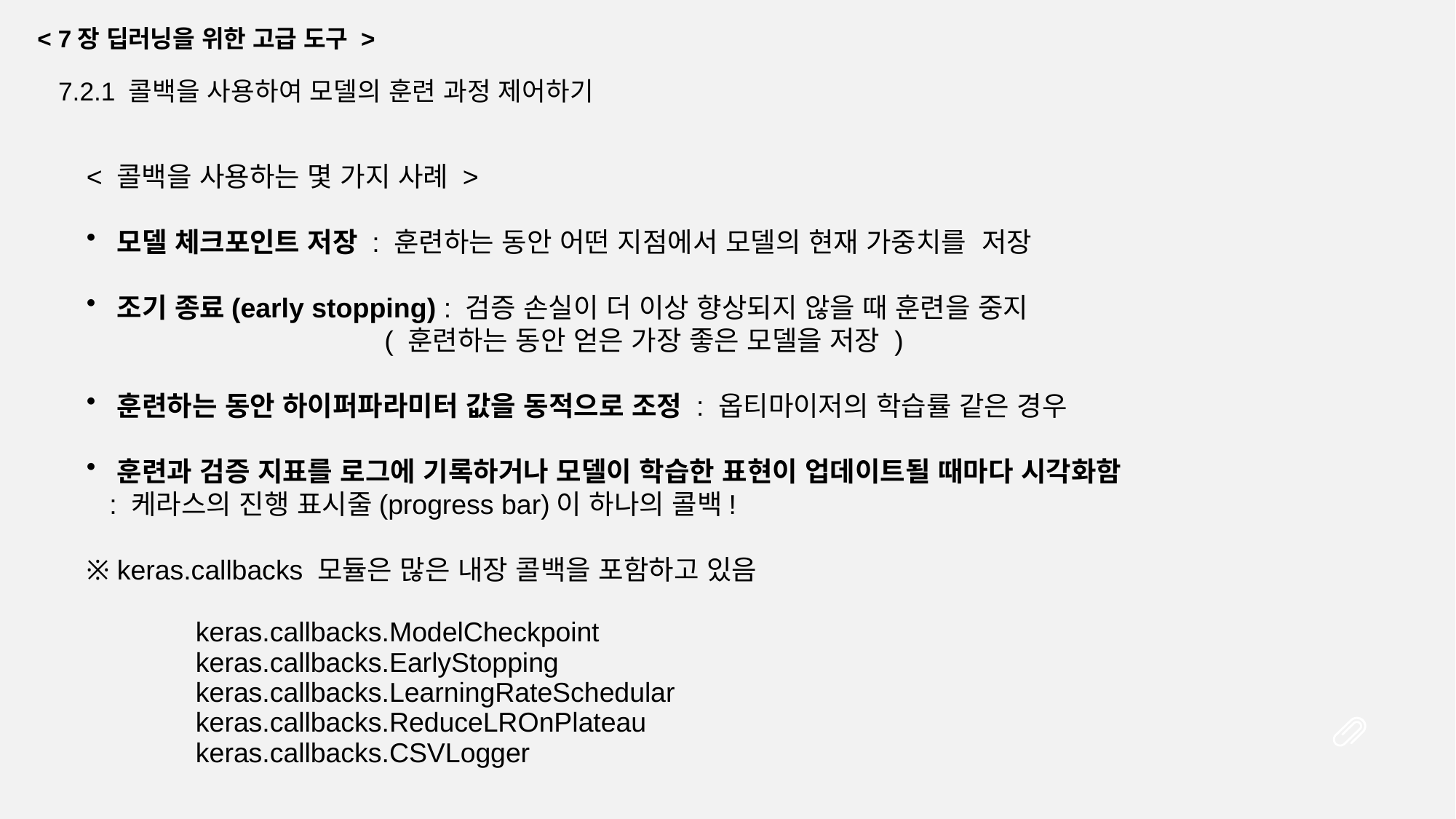

< 7장 딥러닝을 위한 고급 도구 >
7.2.1 콜백을 사용하여 모델의 훈련 과정 제어하기
< 콜백을 사용하는 몇 가지 사례 >

모델 체크포인트 저장 : 훈련하는 동안 어떤 지점에서 모델의 현재 가중치를  저장

조기 종료(early stopping) : 검증 손실이 더 이상 향상되지 않을 때 훈련을 중지
                                       ( 훈련하는 동안 얻은 가장 좋은 모델을 저장 )

훈련하는 동안 하이퍼파라미터 값을 동적으로 조정 : 옵티마이저의 학습률 같은 경우

훈련과 검증 지표를 로그에 기록하거나 모델이 학습한 표현이 업데이트될 때마다 시각화함
   : 케라스의 진행 표시줄(progress bar)이 하나의 콜백!

※ keras.callbacks 모듈은 많은 내장 콜백을 포함하고 있음

	keras.callbacks.ModelCheckpoint
	keras.callbacks.EarlyStopping
	keras.callbacks.LearningRateSchedular
	keras.callbacks.ReduceLROnPlateau
	keras.callbacks.CSVLogger